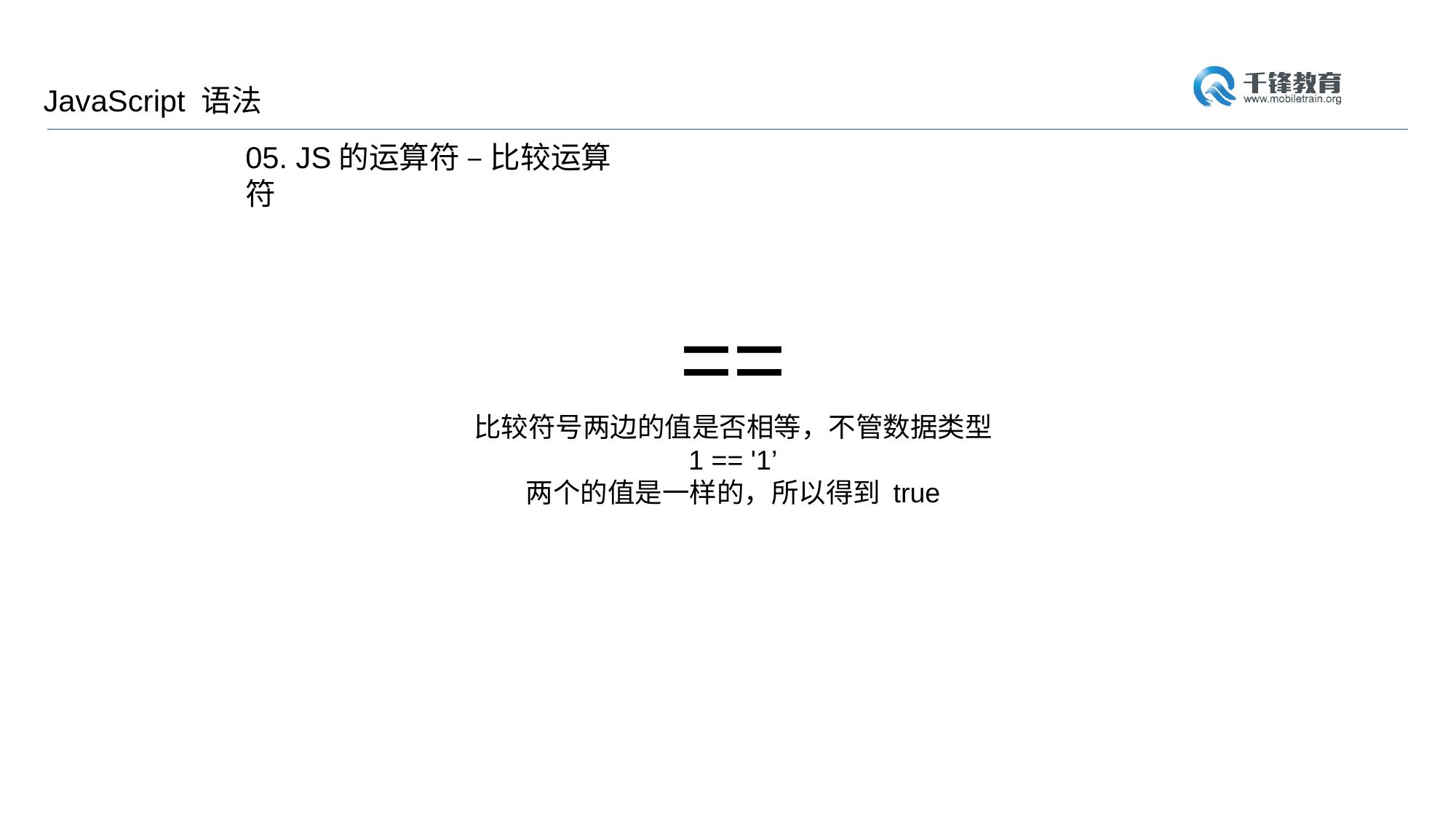

JavaScript 语法
05. JS的运算符 – 比较运算符
==
比较符号两边的值是否相等，不管数据类型
1 == '1’
两个的值是一样的，所以得到 true